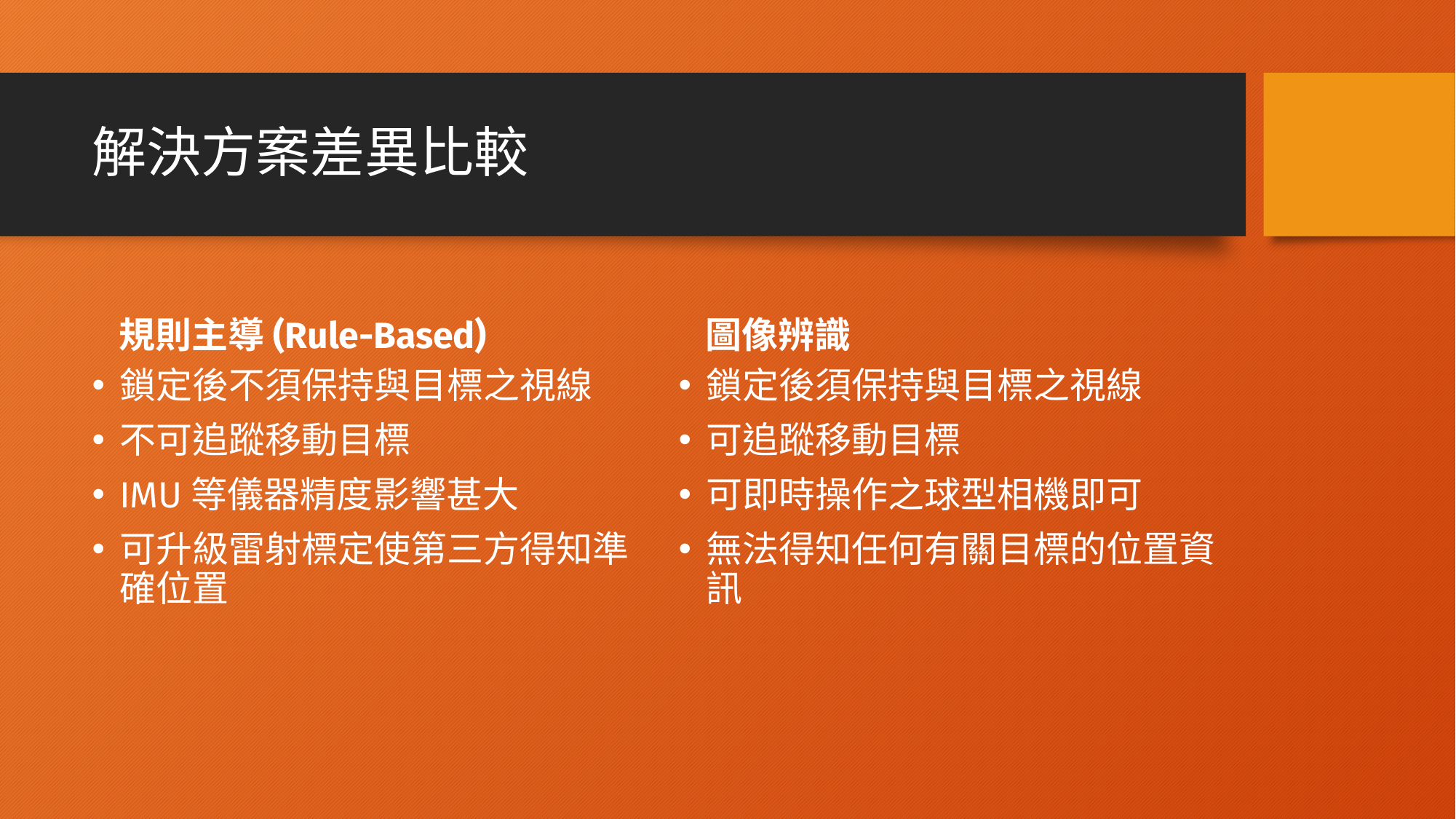

# 解決方案差異比較
規則主導(Rule-Based)
圖像辨識
鎖定後不須保持與目標之視線
不可追蹤移動目標
IMU等儀器精度影響甚大
可升級雷射標定使第三方得知準確位置
鎖定後須保持與目標之視線
可追蹤移動目標
可即時操作之球型相機即可
無法得知任何有關目標的位置資訊